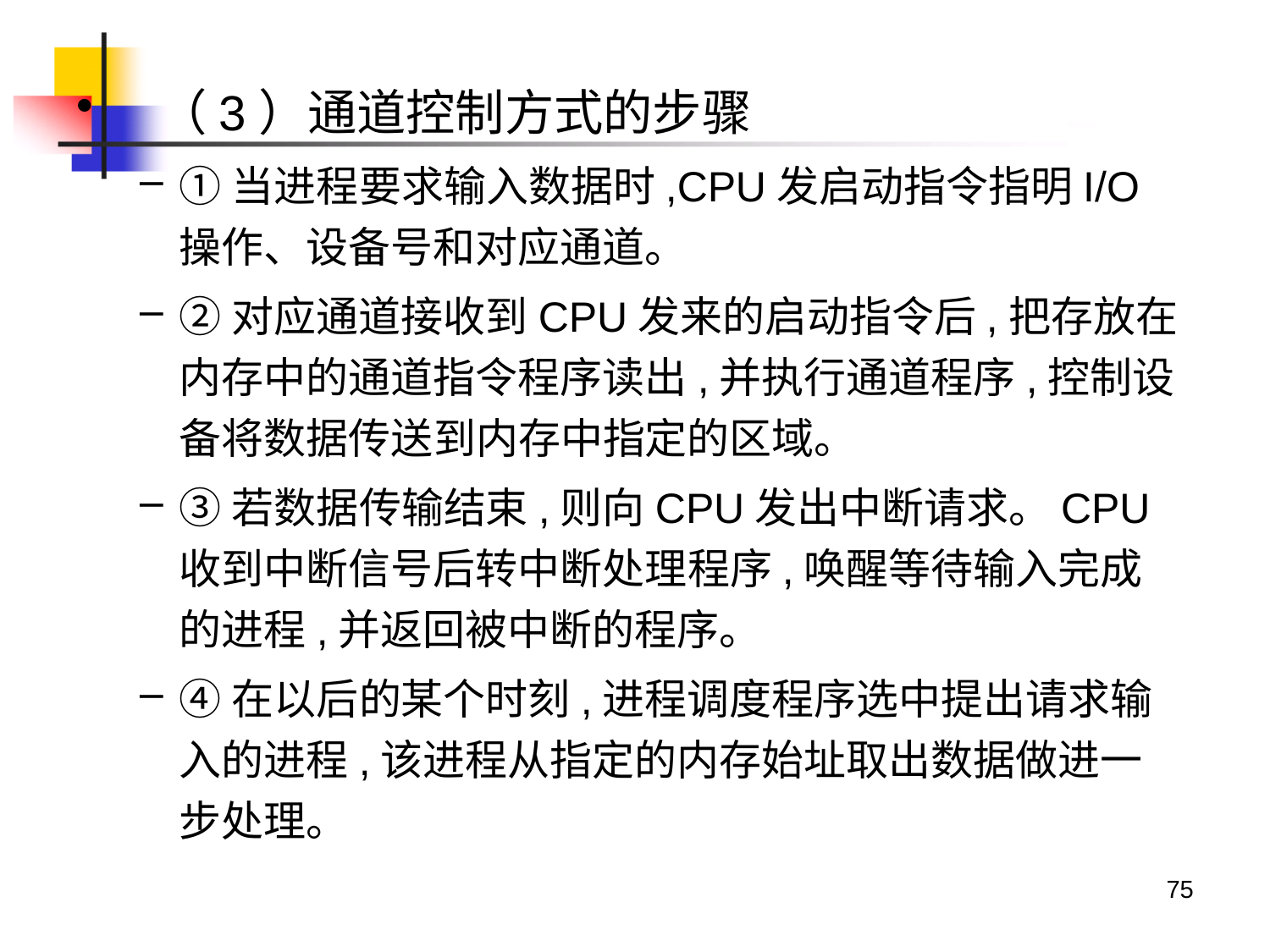

（3）通道控制方式的步骤
①当进程要求输入数据时,CPU发启动指令指明I/O操作、设备号和对应通道。
②对应通道接收到CPU发来的启动指令后,把存放在内存中的通道指令程序读出,并执行通道程序,控制设备将数据传送到内存中指定的区域。
③若数据传输结束,则向CPU发出中断请求。CPU收到中断信号后转中断处理程序,唤醒等待输入完成的进程,并返回被中断的程序。
④在以后的某个时刻,进程调度程序选中提出请求输入的进程,该进程从指定的内存始址取出数据做进一步处理。
75